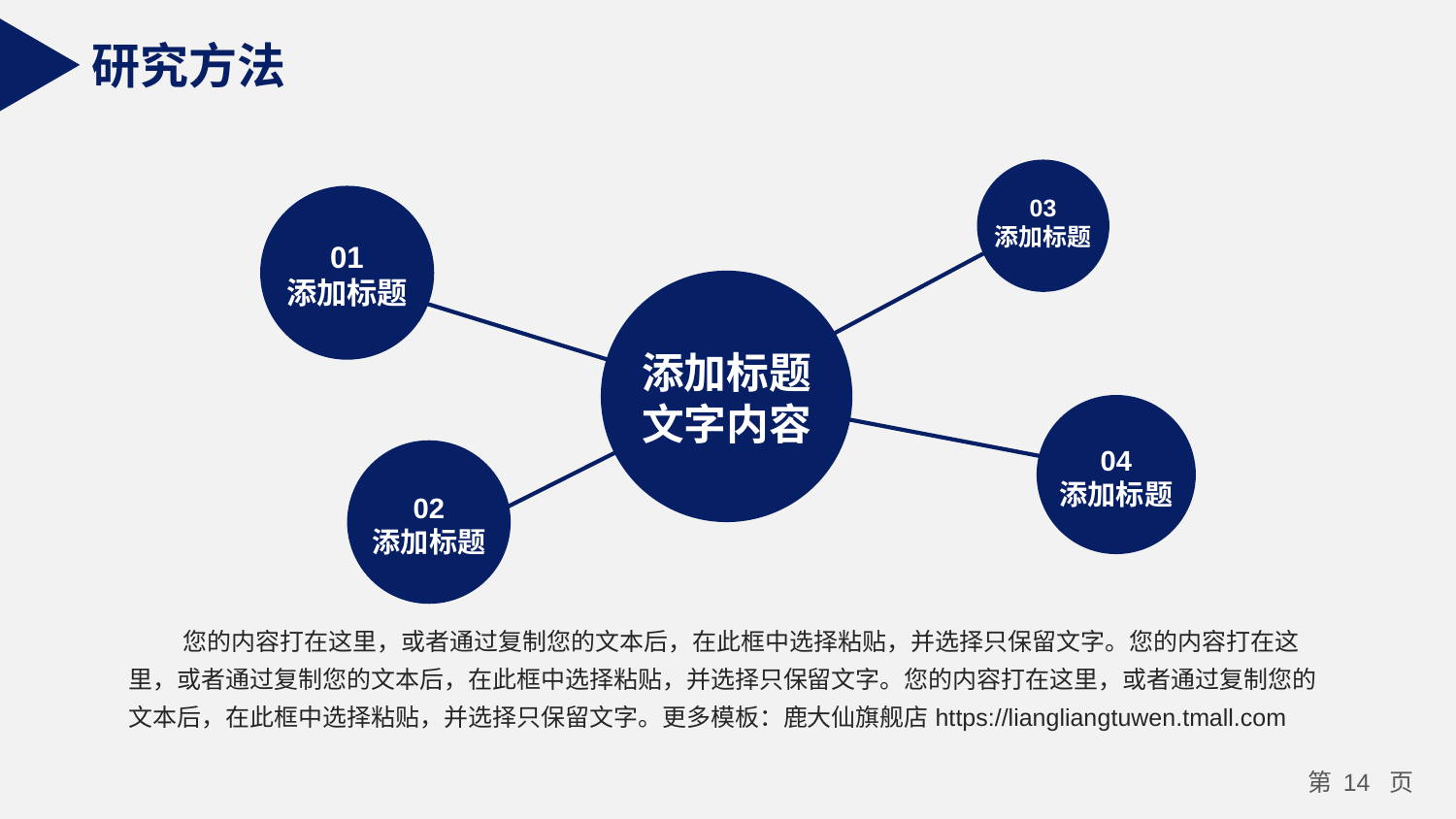

研究方法

03
添加标题

01
添加标题

添加标题
文字内容

04
添加标题

02
添加标题
您的内容打在这里，或者通过复制您的文本后，在此框中选择粘贴，并选择只保留文字。您的内容打在这里，或者通过复制您的文本后，在此框中选择粘贴，并选择只保留文字。您的内容打在这里，或者通过复制您的文本后，在此框中选择粘贴，并选择只保留文字。更多模板：鹿大仙旗舰店https://liangliangtuwen.tmall.com